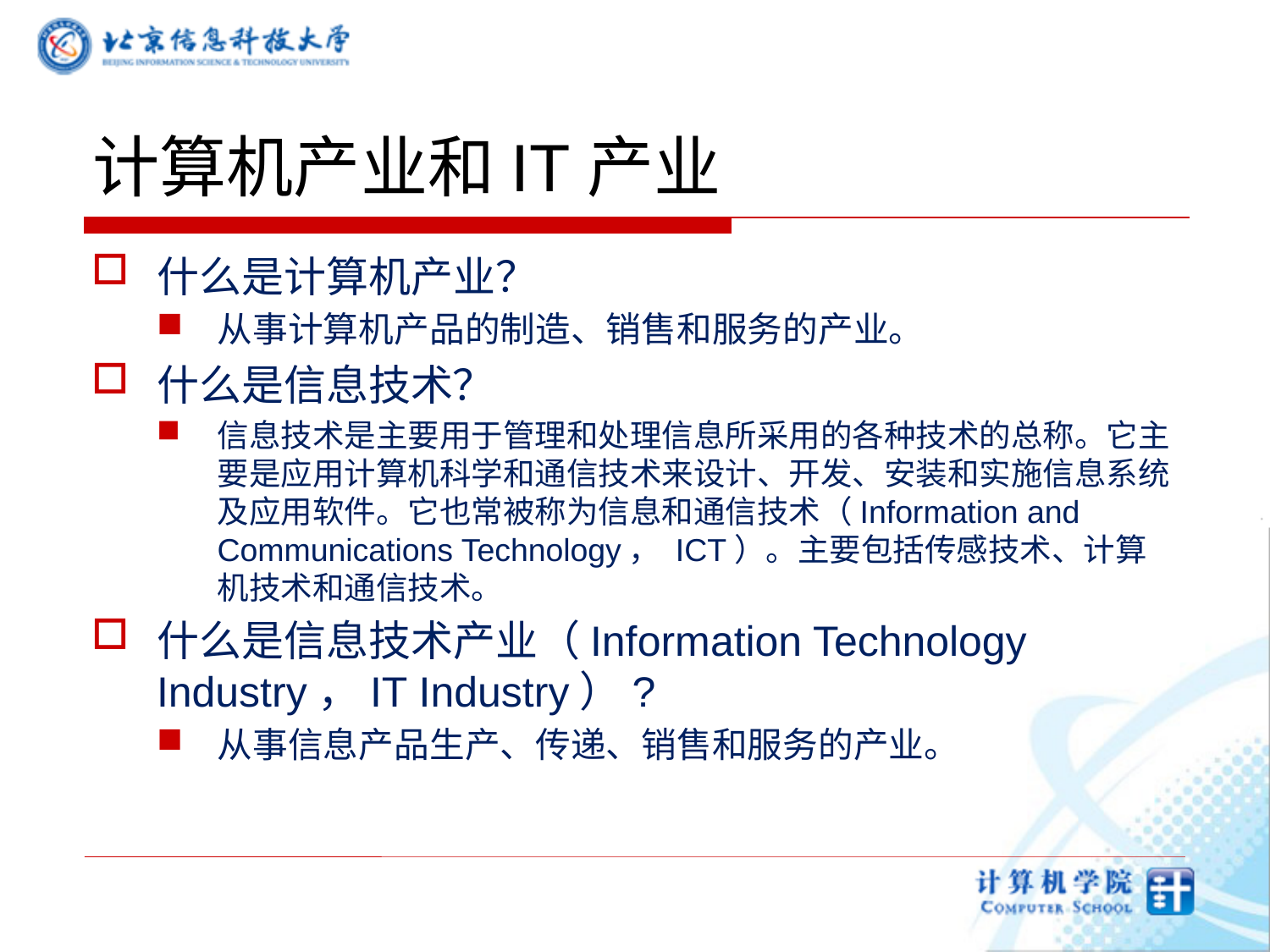

# 计算机产业和IT产业
什么是计算机产业？
从事计算机产品的制造、销售和服务的产业。
什么是信息技术？
信息技术是主要用于管理和处理信息所采用的各种技术的总称。它主要是应用计算机科学和通信技术来设计、开发、安装和实施信息系统及应用软件。它也常被称为信息和通信技术（Information and Communications Technology， ICT）。主要包括传感技术、计算机技术和通信技术。
什么是信息技术产业（Information Technology Industry，IT Industry）?
从事信息产品生产、传递、销售和服务的产业。